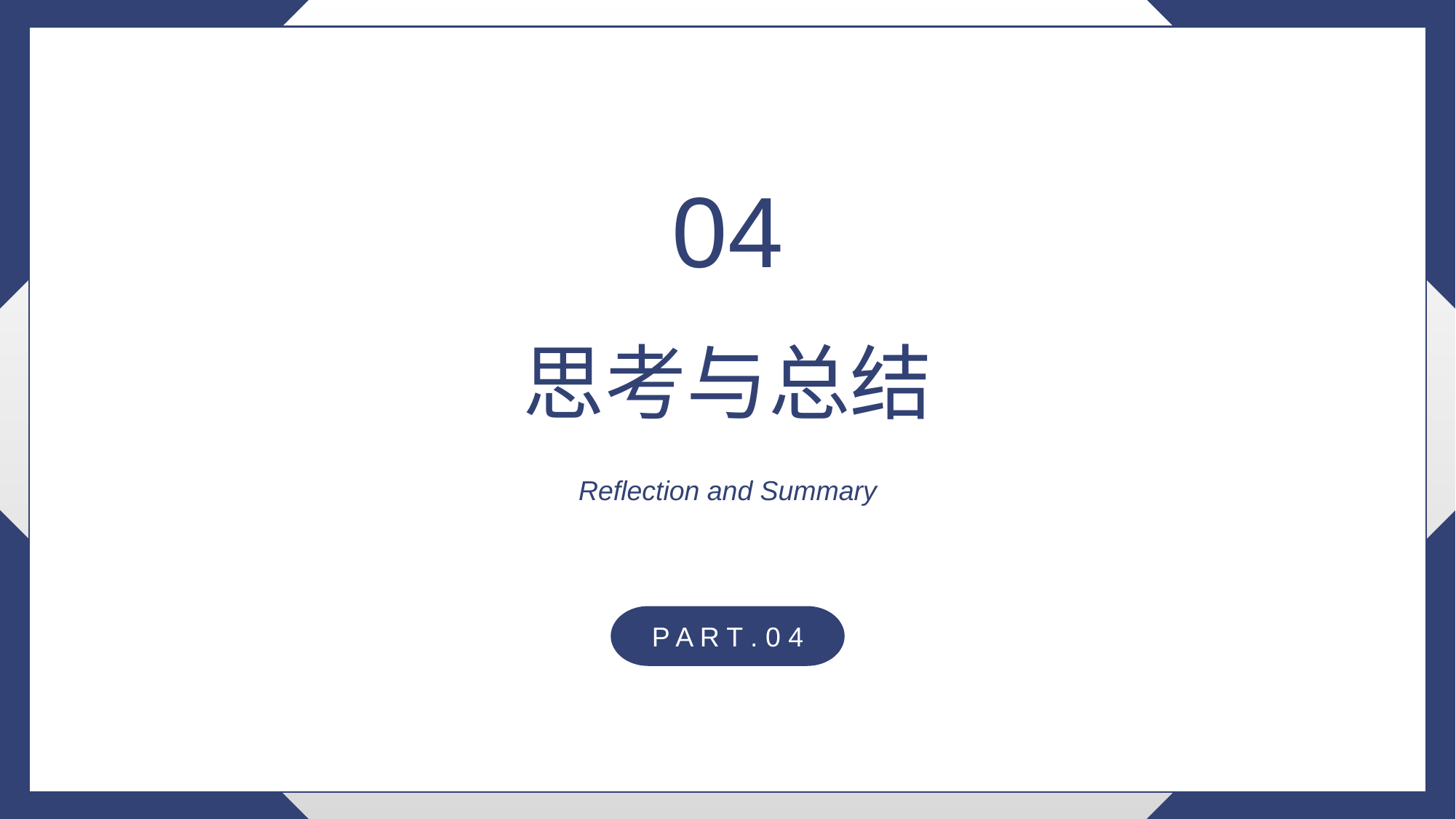

04
思考与总结
Reflection and Summary

P A R T . 0 4